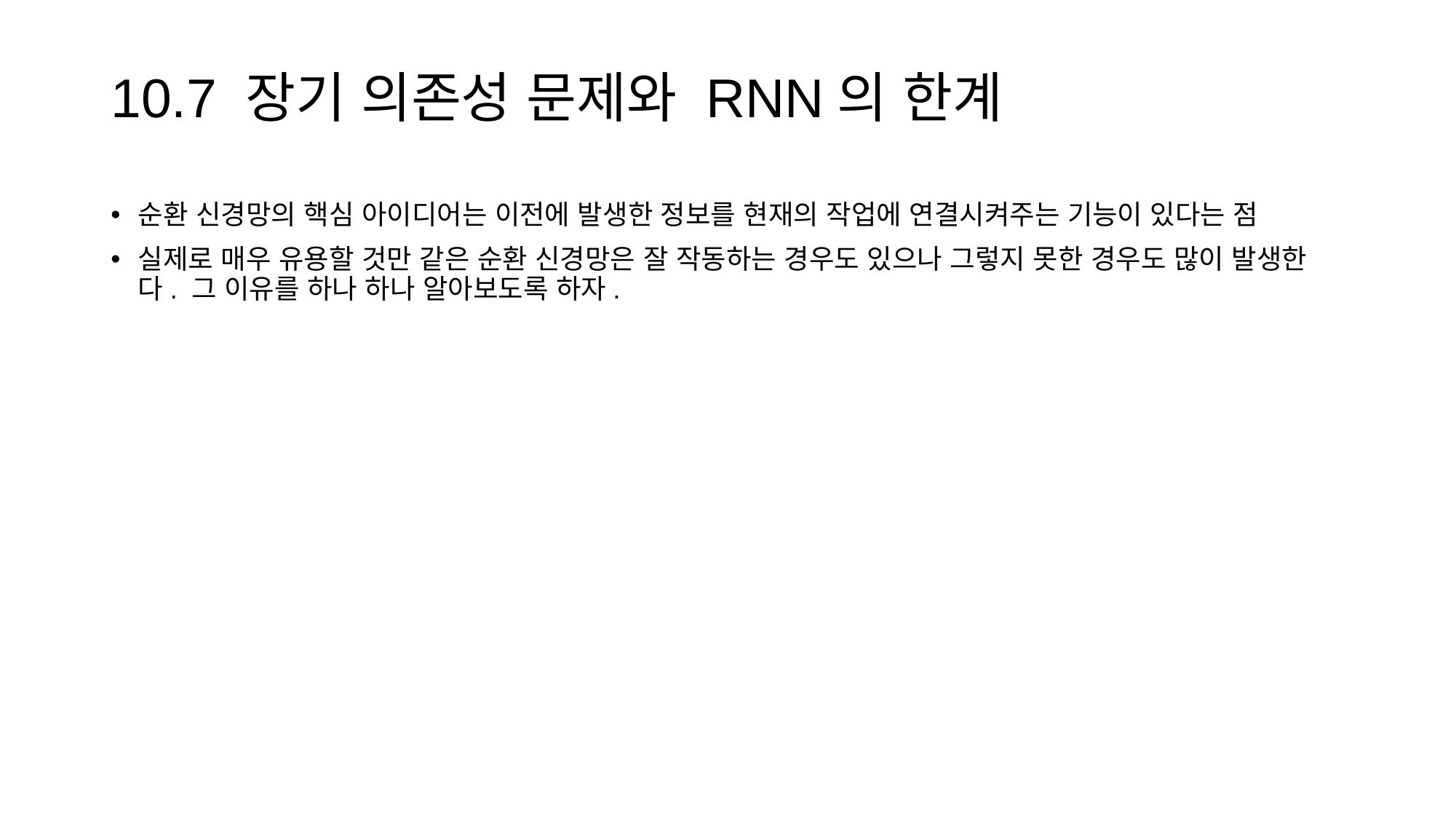

# 10.7 장기 의존성 문제와 RNN의 한계
순환 신경망의 핵심 아이디어는 이전에 발생한 정보를 현재의 작업에 연결시켜주는 기능이 있다는 점
실제로 매우 유용할 것만 같은 순환 신경망은 잘 작동하는 경우도 있으나 그렇지 못한 경우도 많이 발생한다. 그 이유를 하나 하나 알아보도록 하자.